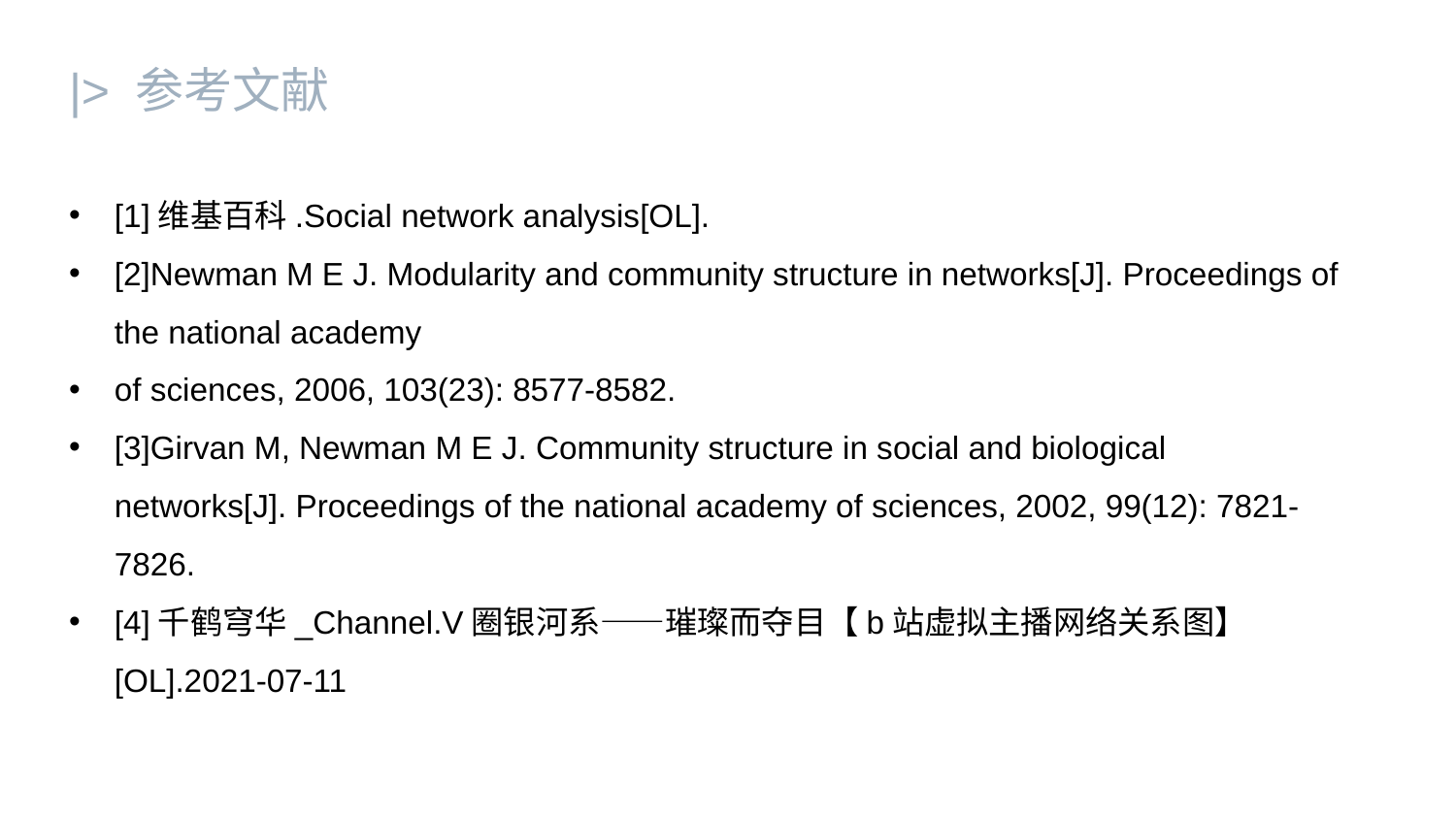

|> 参考文献
[1]维基百科.Social network analysis[OL].
[2]Newman M E J. Modularity and community structure in networks[J]. Proceedings of the national academy
of sciences, 2006, 103(23): 8577-8582.
[3]Girvan M, Newman M E J. Community structure in social and biological networks[J]. Proceedings of the national academy of sciences, 2002, 99(12): 7821-7826.
[4]千鹤穹华_Channel.V圈银河系——璀璨而夺目【b站虚拟主播网络关系图】[OL].2021-07-11